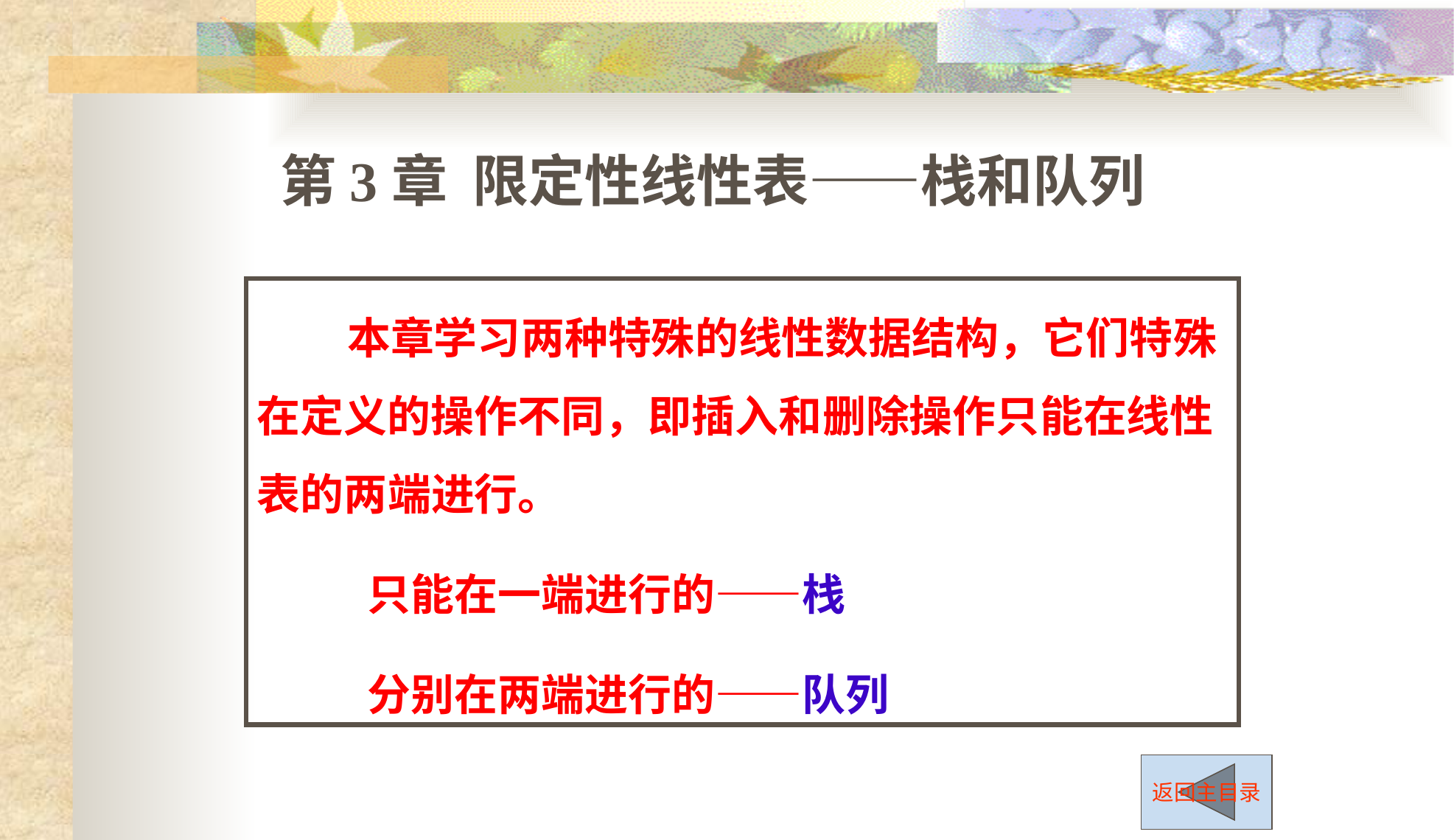

第3章  限定性线性表——栈和队列
        本章学习两种特殊的线性数据结构，它们特殊在定义的操作不同，即插入和删除操作只能在线性表的两端进行。
          只能在一端进行的——栈
          分别在两端进行的——队列
返回主目录